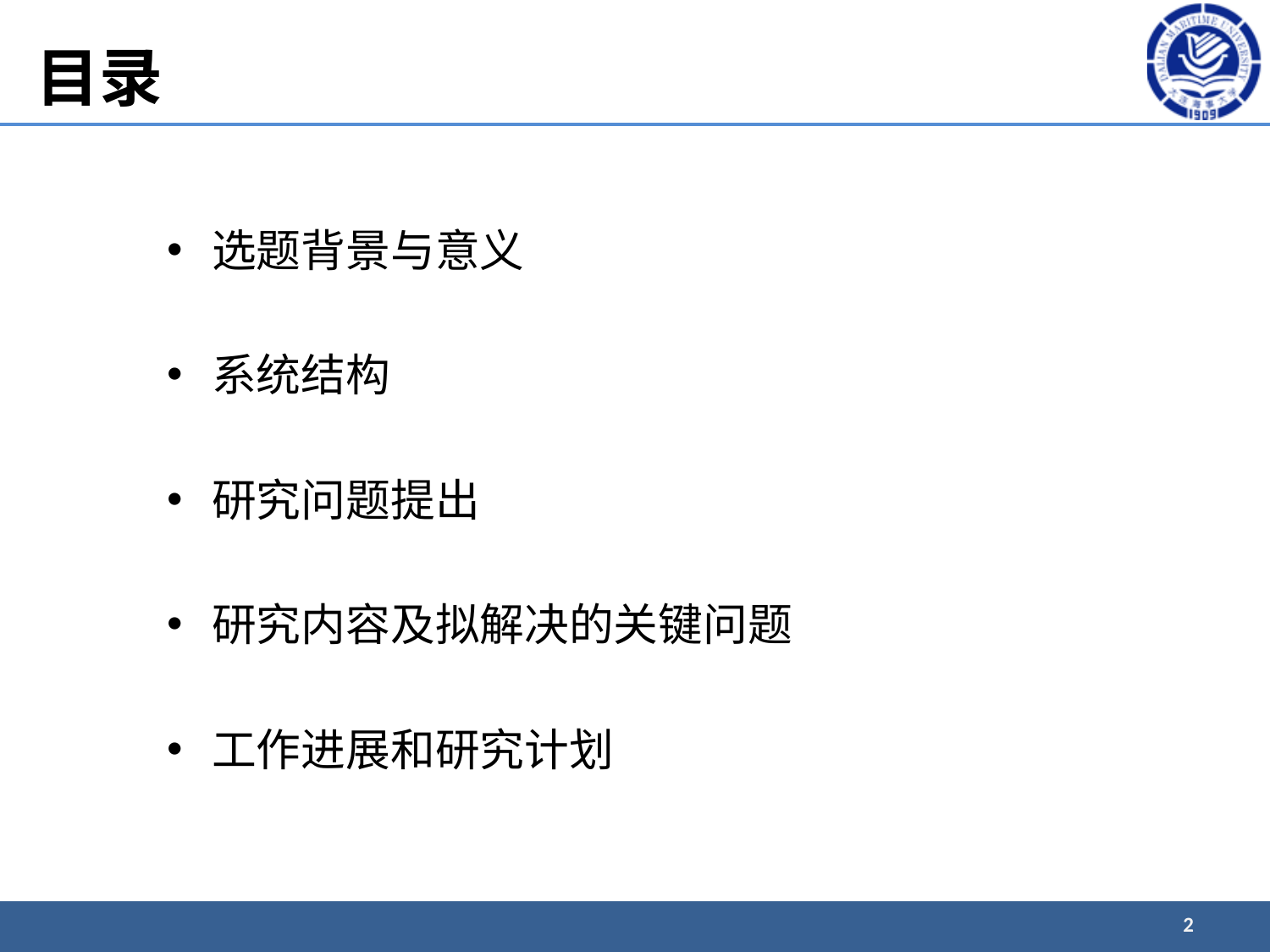

目录
选题背景与意义

系统结构

研究问题提出

研究内容及拟解决的关键问题

工作进展和研究计划

2